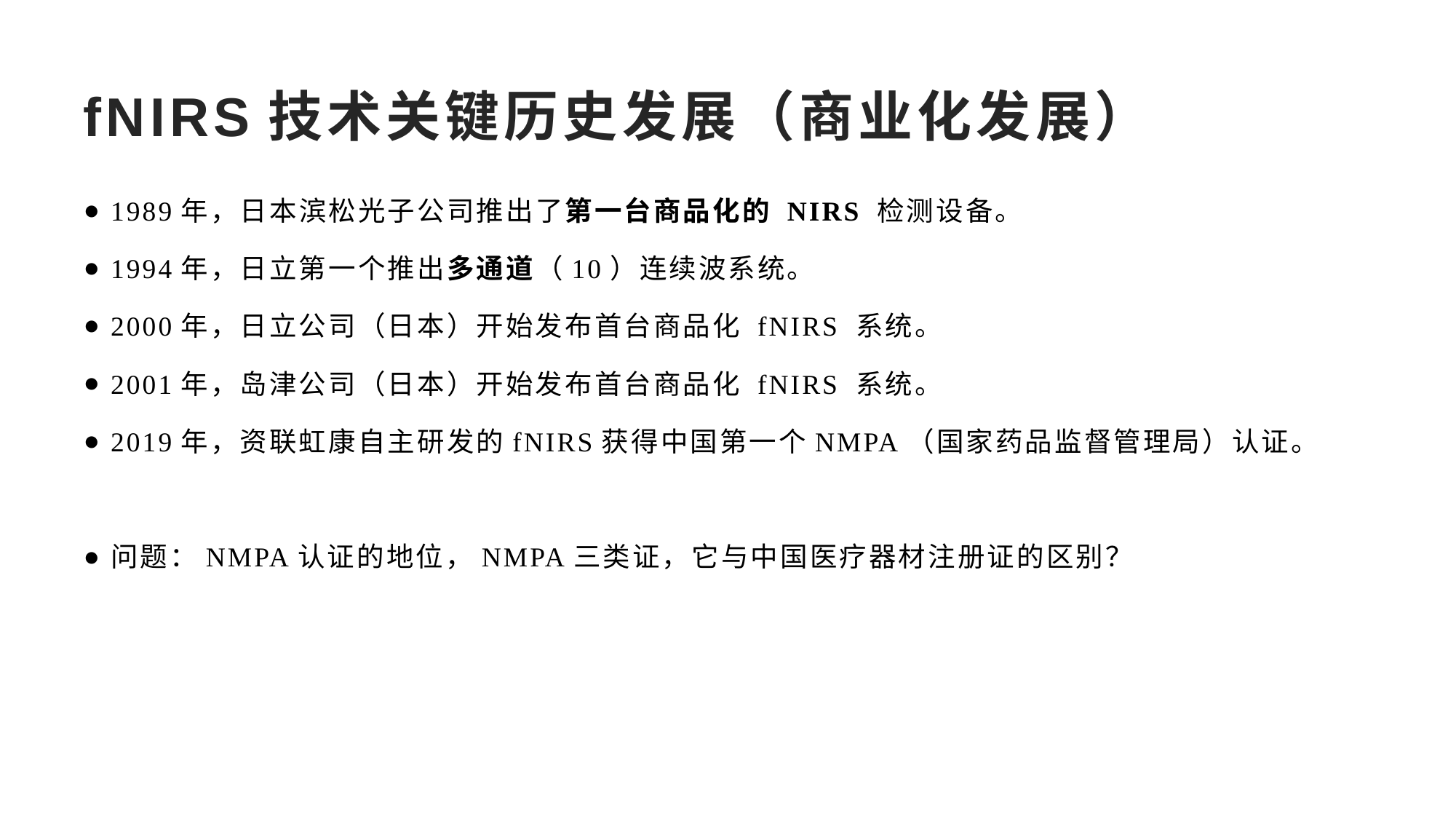

# fNIRS技术关键历史发展（商业化发展）
1989年，日本滨松光子公司推出了第一台商品化的 NIRS 检测设备。
1994年，日立第一个推出多通道（10）连续波系统。
2000年，日立公司（日本）开始发布首台商品化 fNIRS 系统。
2001年，岛津公司（日本）开始发布首台商品化 fNIRS 系统。
2019年，资联虹康自主研发的fNIRS获得中国第一个NMPA（国家药品监督管理局）认证。

问题：NMPA认证的地位，NMPA三类证，它与中国医疗器材注册证的区别？